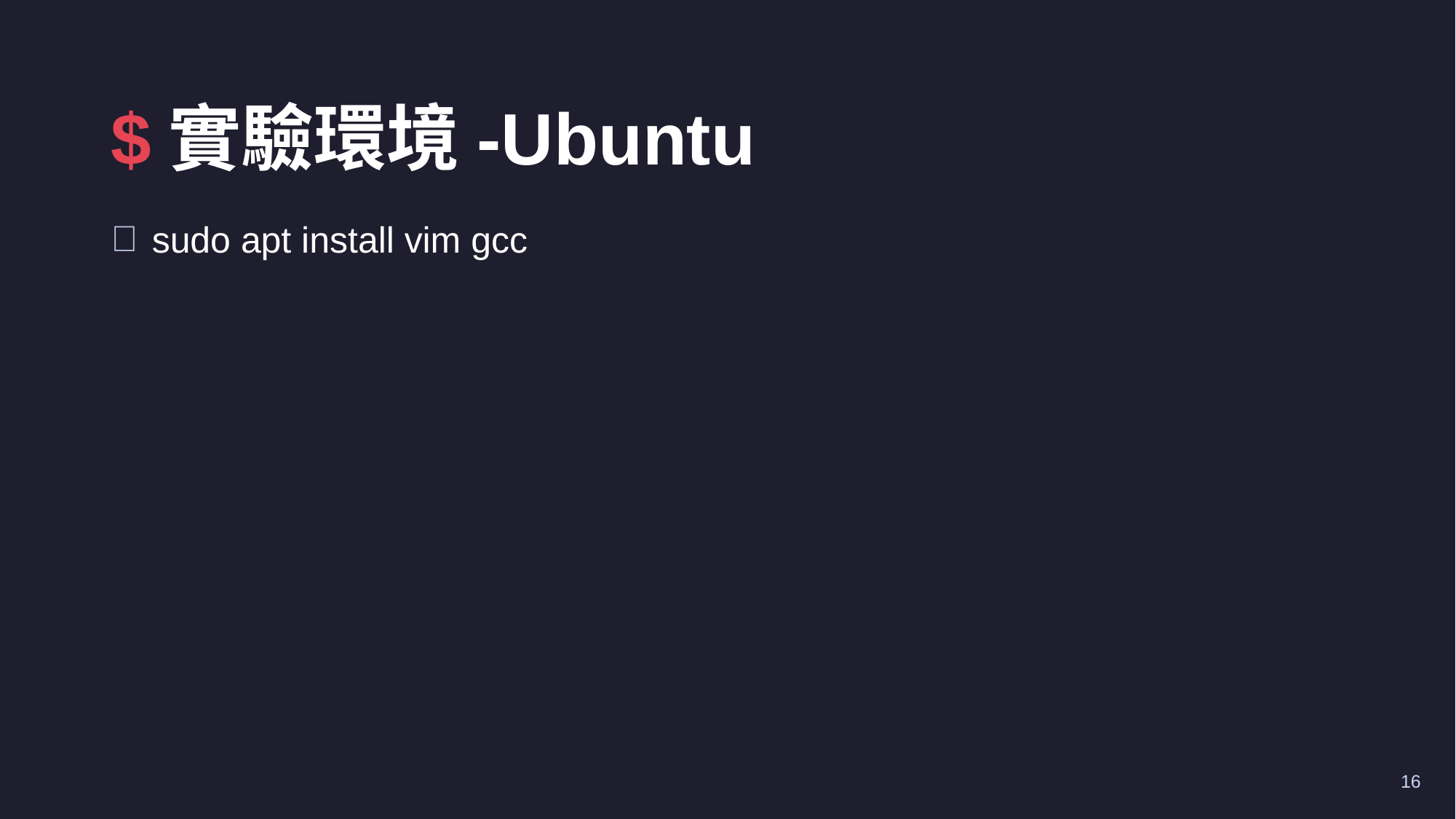

# $實驗環境-Ubuntu
sudo apt install vim gcc
16